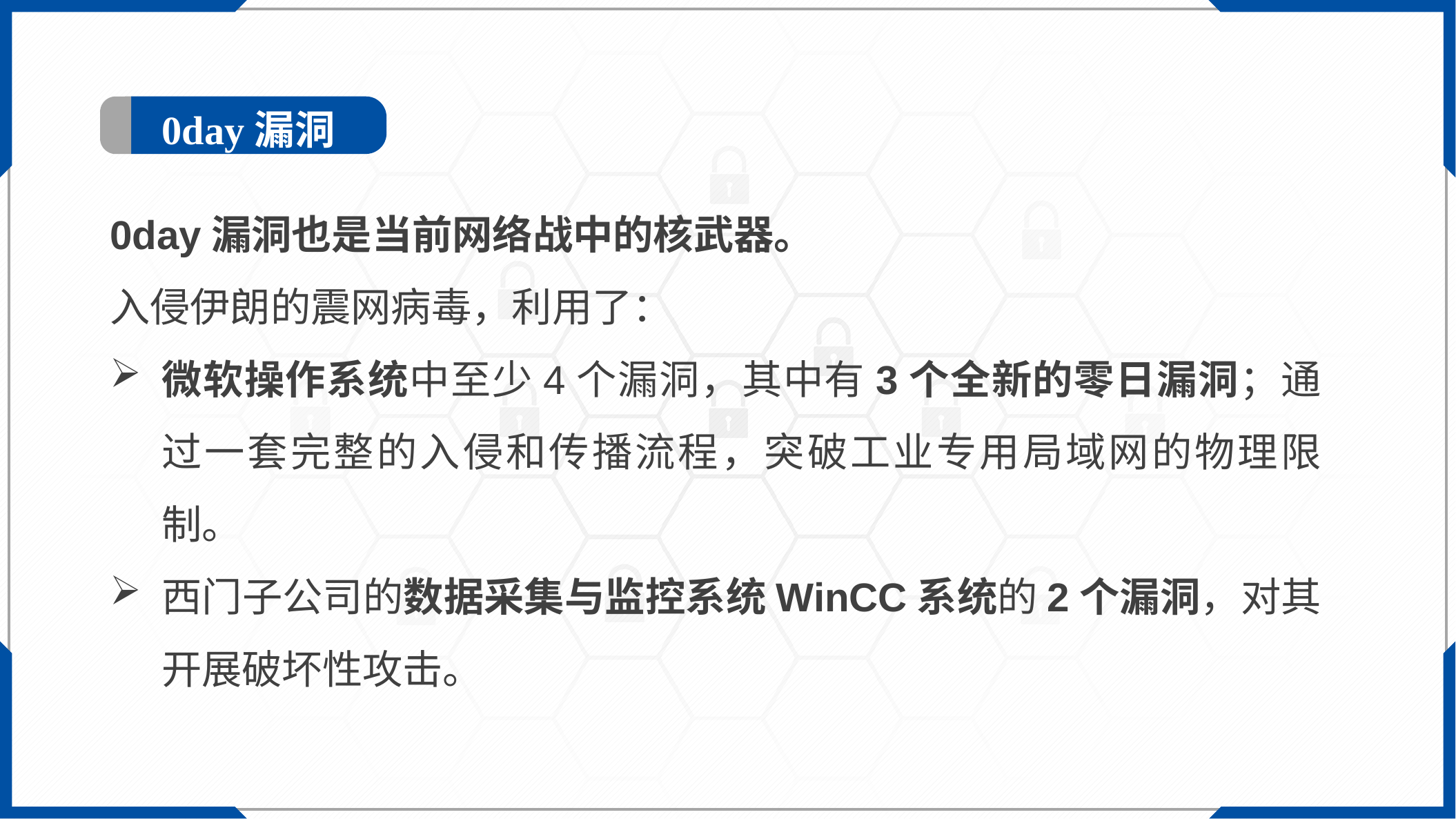

0day漏洞

0day漏洞也是当前网络战中的核武器。
入侵伊朗的震网病毒，利用了：
微软操作系统中至少4个漏洞，其中有3个全新的零日漏洞；通过一套完整的入侵和传播流程，突破工业专用局域网的物理限制。
西门子公司的数据采集与监控系统WinCC系统的2个漏洞，对其开展破坏性攻击。